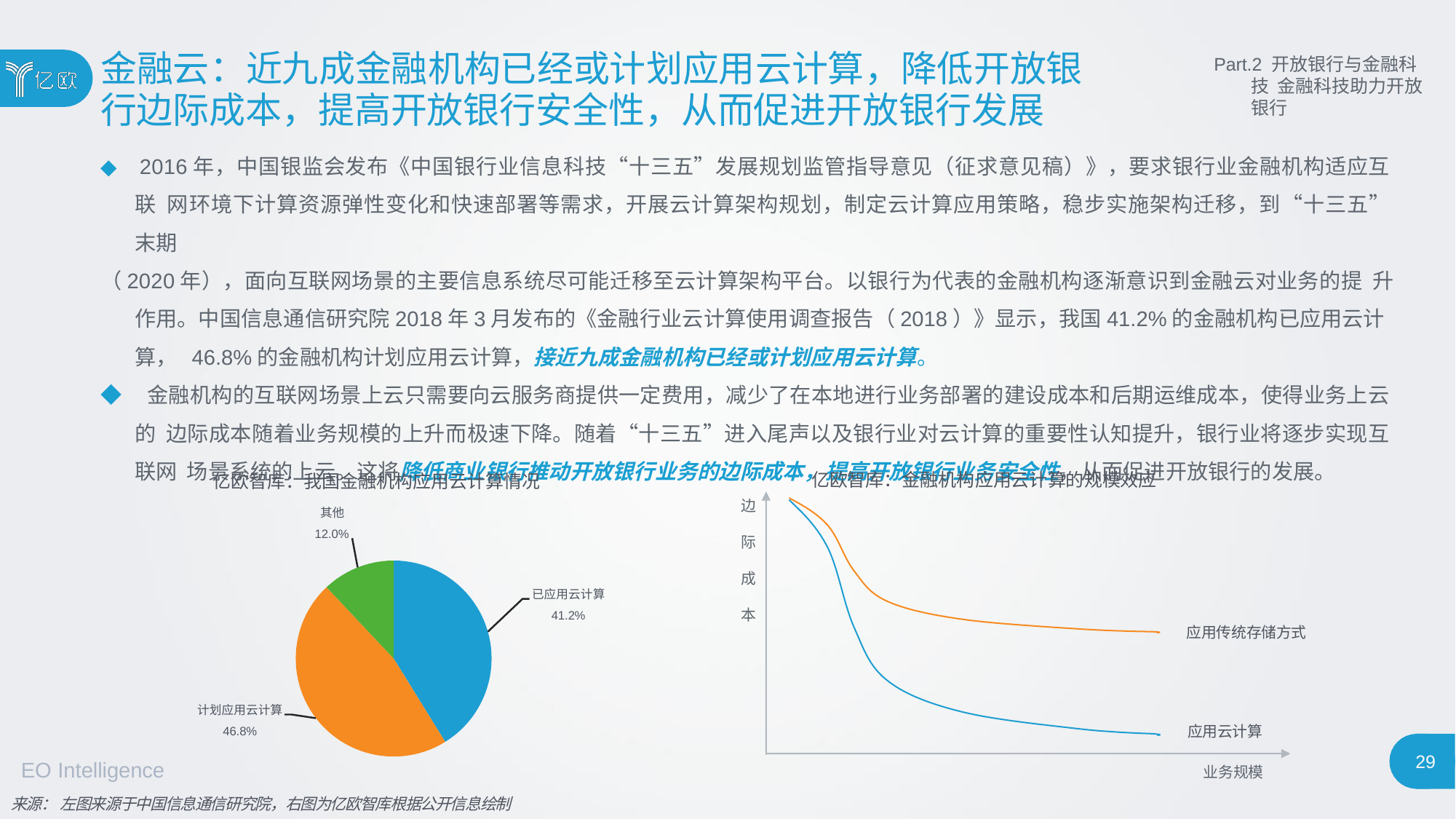

# 金融云：近九成金融机构已经或计划应用云计算，降低开放银
行边际成本，提高开放银行安全性，从而促进开放银行发展
Part.2 开放银行与金融科技  金融科技助力开放银行

◆ 2016年，中国银监会发布《中国银行业信息科技“十三五”发展规划监管指导意见（征求意见稿）》，要求银行业金融机构适应互联  网环境下计算资源弹性变化和快速部署等需求，开展云计算架构规划，制定云计算应用策略，稳步实施架构迁移，到“十三五”末期
（2020年），面向互联网场景的主要信息系统尽可能迁移至云计算架构平台。以银行为代表的金融机构逐渐意识到金融云对业务的提  升作用。中国信息通信研究院2018年3月发布的《金融行业云计算使用调查报告（2018）》显示，我国41.2%的金融机构已应用云计算，  46.8%的金融机构计划应用云计算，接近九成金融机构已经或计划应用云计算。
◆ 金融机构的互联网场景上云只需要向云服务商提供一定费用，减少了在本地进行业务部署的建设成本和后期运维成本，使得业务上云的  边际成本随着业务规模的上升而极速下降。随着“十三五”进入尾声以及银行业对云计算的重要性认知提升，银行业将逐步实现互联网  场景系统的上云。这将降低商业银行推动开放银行业务的边际成本，提高开放银行业务安全性，从而促进开放银行的发展。
亿欧智库：金融机构应用云计算的规模效应
亿欧智库：我国金融机构应用云计算情况
其他
12.0%

边  际  成  本

已应用云计算
41.2%
应用传统存储方式

计划应用云计算
46.8%

应用云计算

29
EO Intelligence
来源： 左图来源于中国信息通信研究院，右图为亿欧智库根据公开信息绘制
业务规模